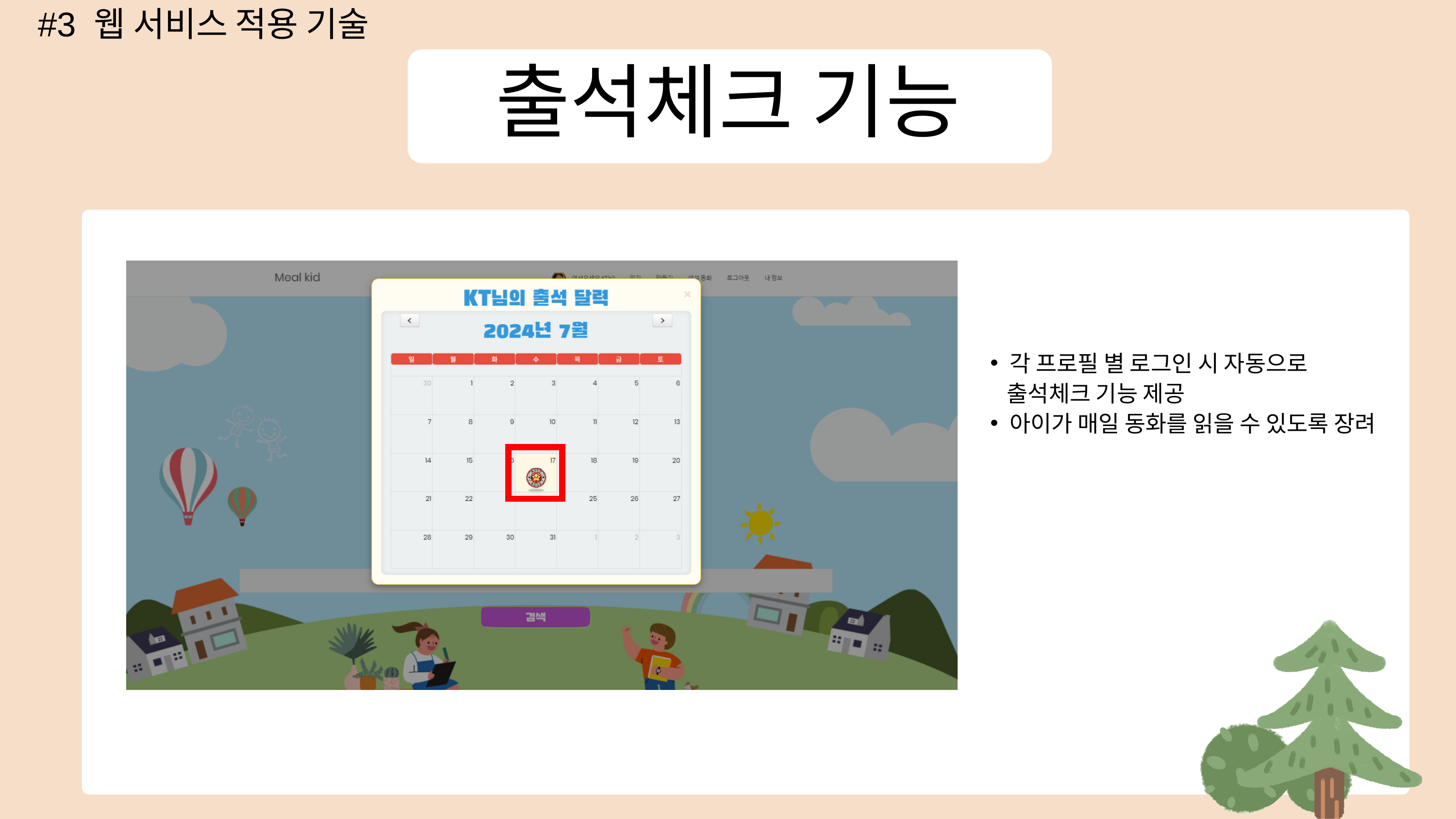

#3 웹 서비스 적용 기술

출석체크 기능

각 프로필 별 로그인 시 자동으로
      출석체크 기능 제공
아이가 매일 동화를 읽을 수 있도록 장려